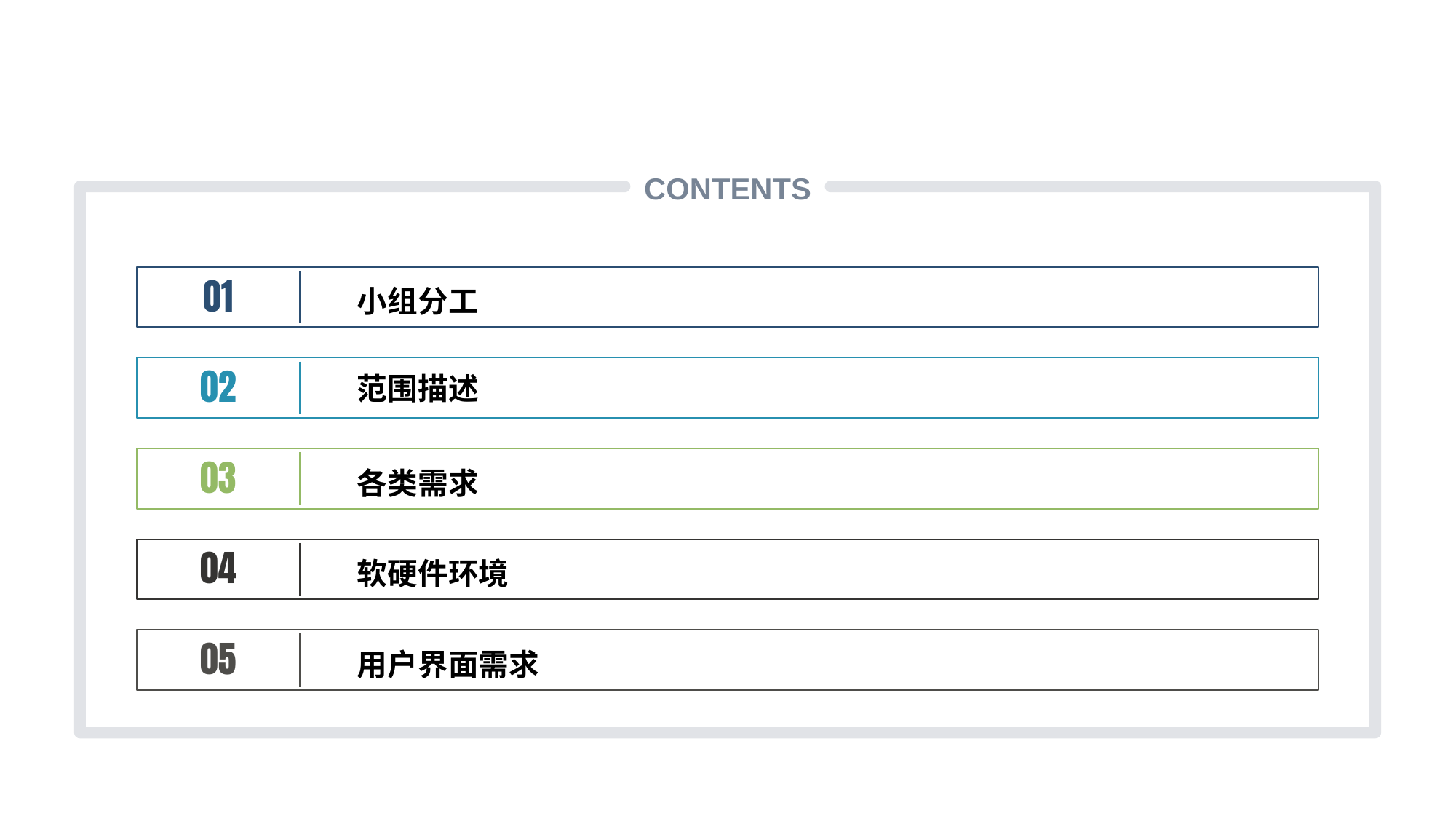

CONTENTS

01
小组分工

02
范围描述
03
各类需求

04
软硬件环境

05
用户界面需求